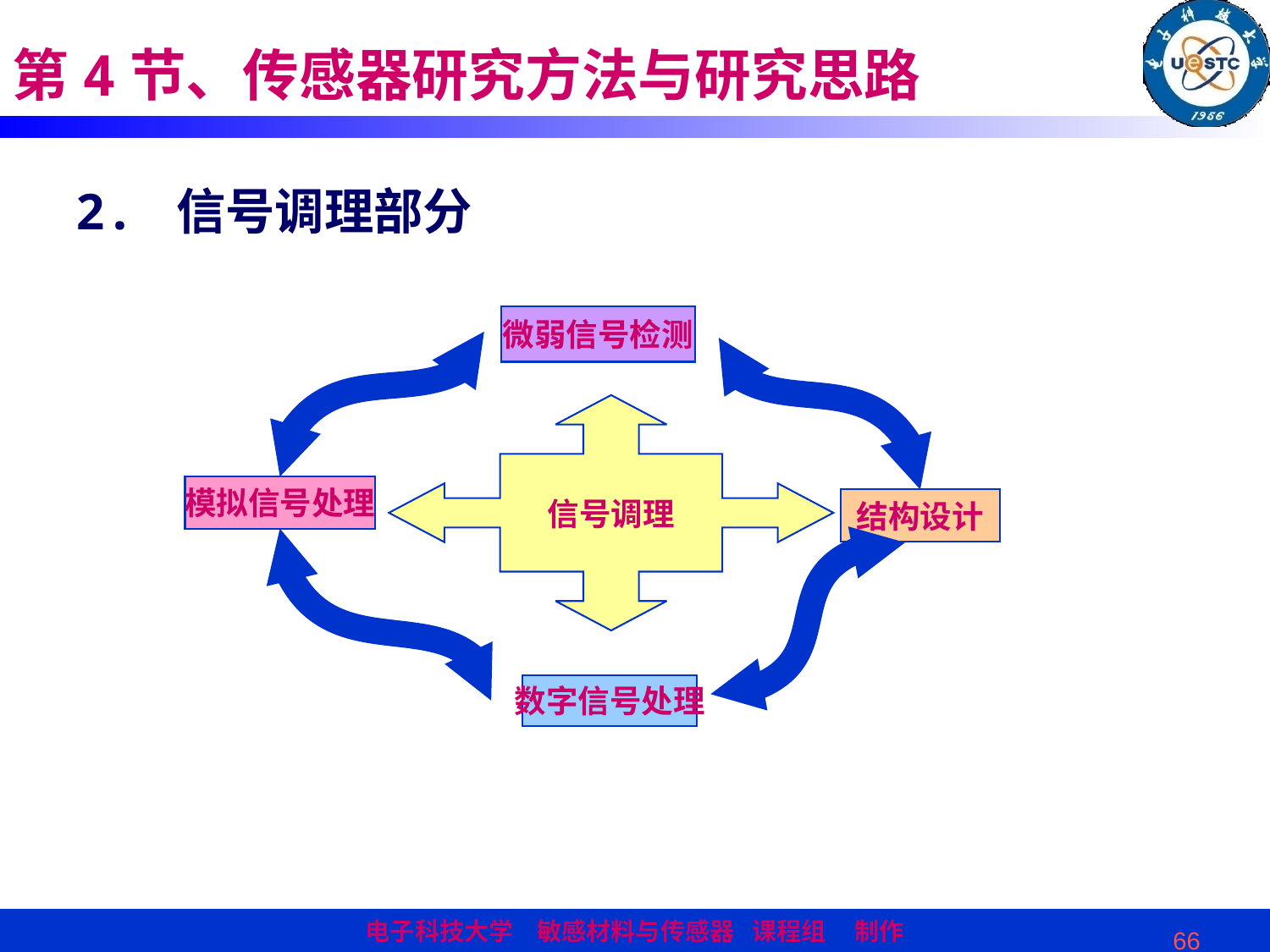

第4节、传感器研究方法与研究思路
2. 信号调理部分
微弱信号检测
信号调理
模拟信号处理
结构设计
数字信号处理
66